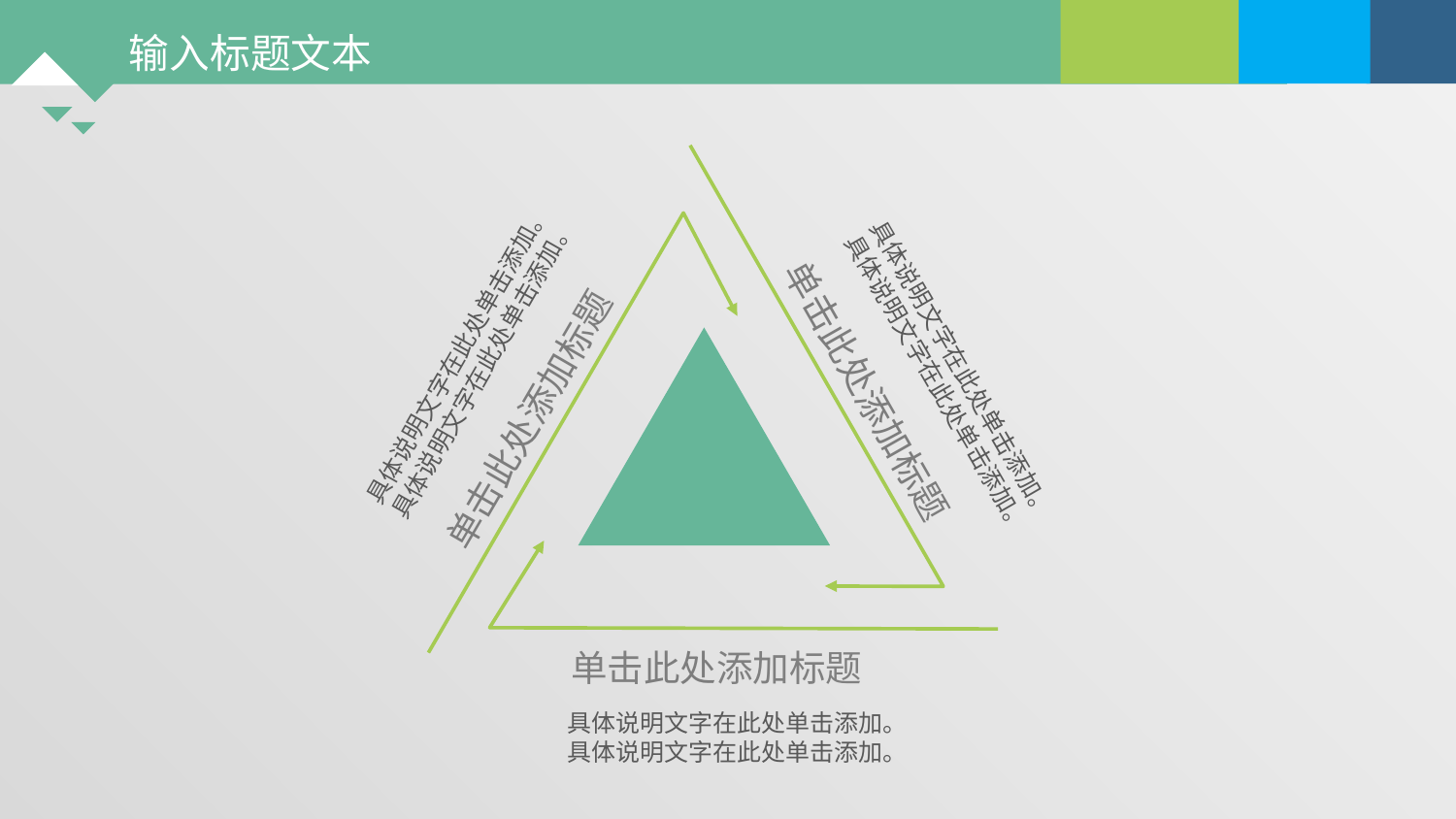

单击此处添加标题
具体说明文字在此处单击添加。
具体说明文字在此处单击添加。

单击此处添加标题
具体说明文字在此处单击添加。
具体说明文字在此处单击添加。

单击此处添加标题
具体说明文字在此处单击添加。
具体说明文字在此处单击添加。